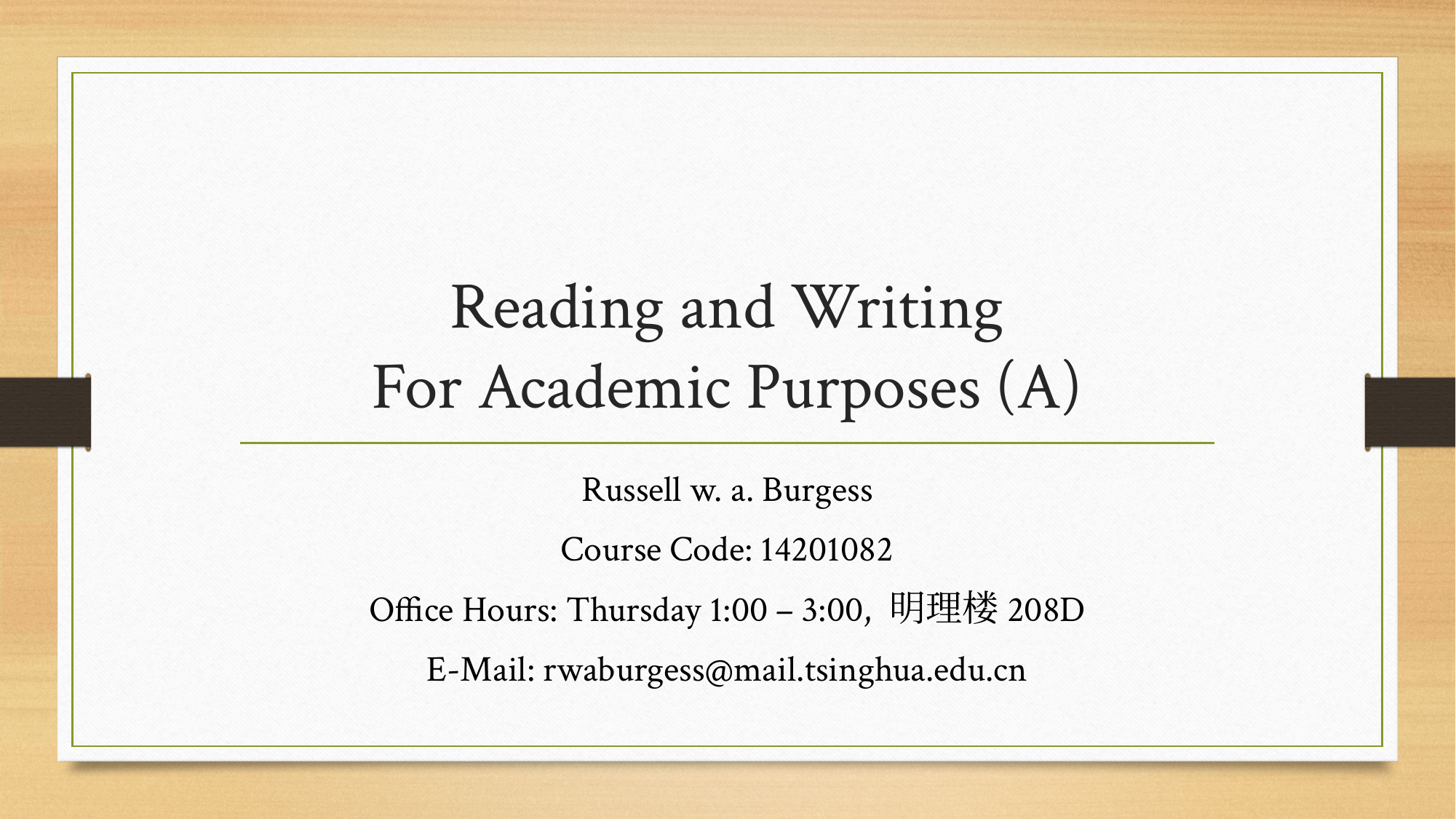

# Reading and Writing For Academic Purposes (A)
Russell w. a. Burgess
Course Code: 14201082
Office Hours: Thursday 1:00 – 3:00, 明理楼208D
E-Mail: rwaburgess@mail.tsinghua.edu.cn